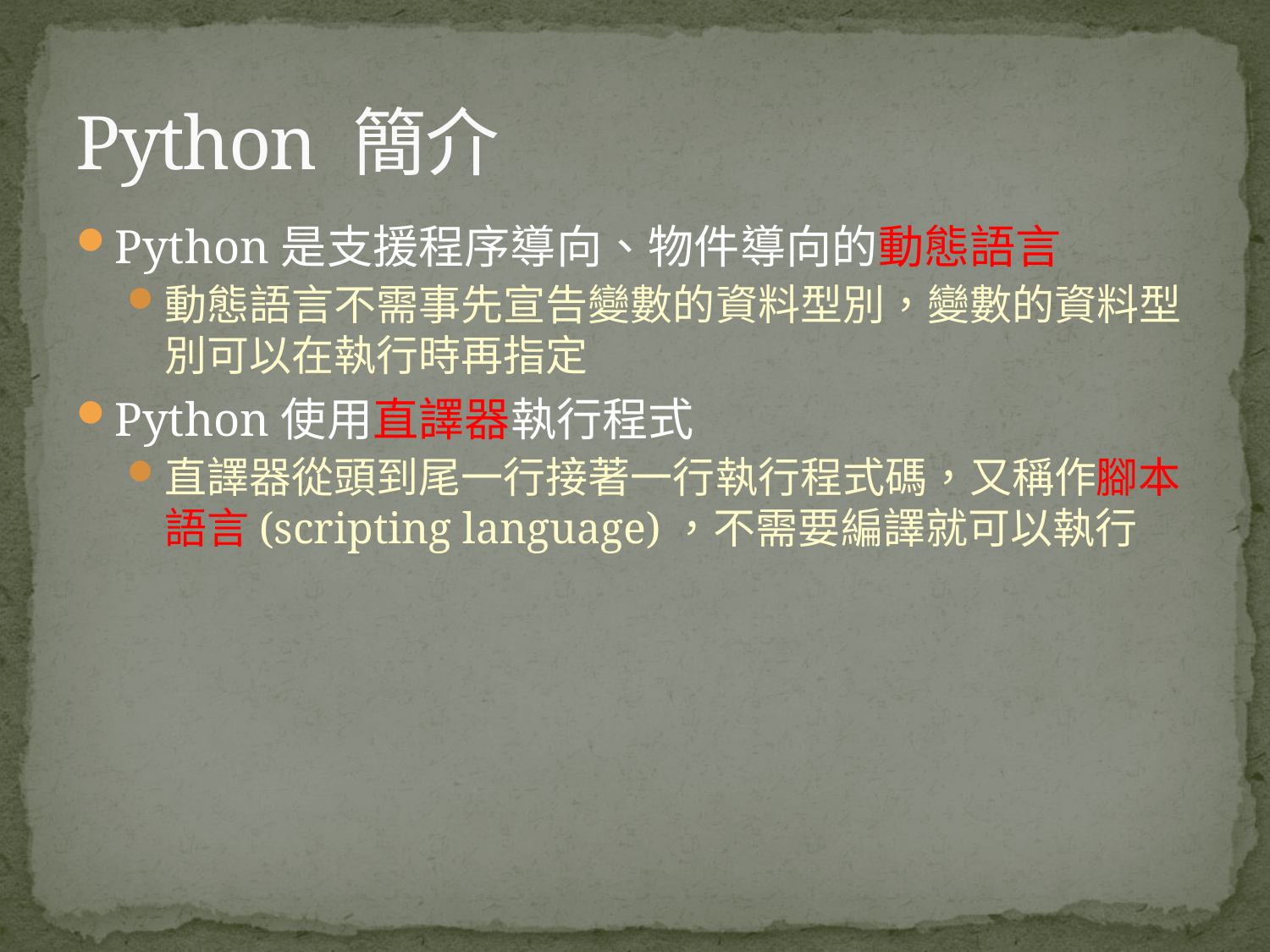

# Python 簡介
Python是支援程序導向、物件導向的動態語言
動態語言不需事先宣告變數的資料型別，變數的資料型別可以在執行時再指定
Python使用直譯器執行程式
直譯器從頭到尾一行接著一行執行程式碼，又稱作腳本語言(scripting language)，不需要編譯就可以執行
4